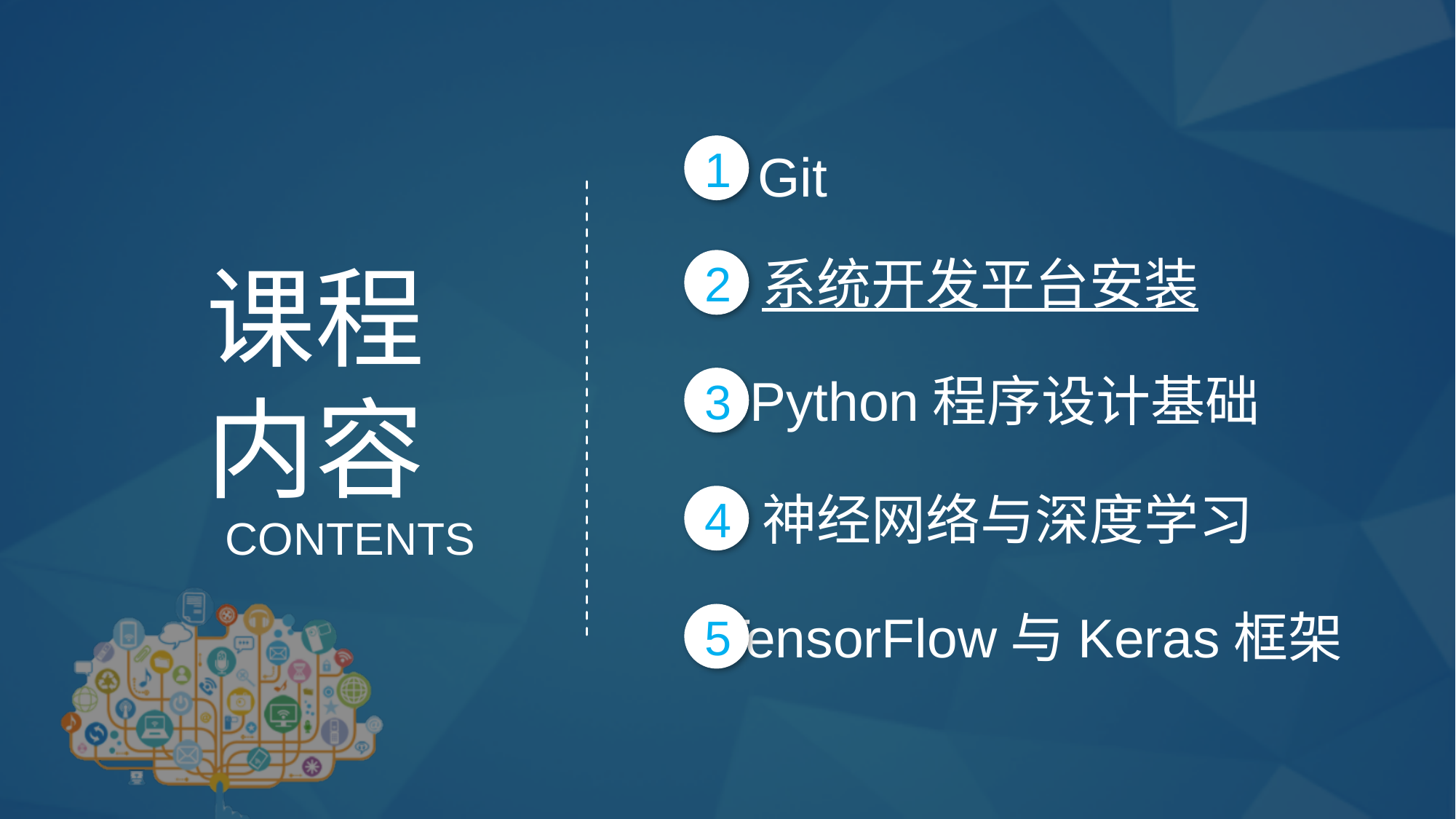

1
Git
课程
内容
系统开发平台安装
2
Python程序设计基础
3
神经网络与深度学习
4
CONTENTS
TensorFlow与Keras框架
5